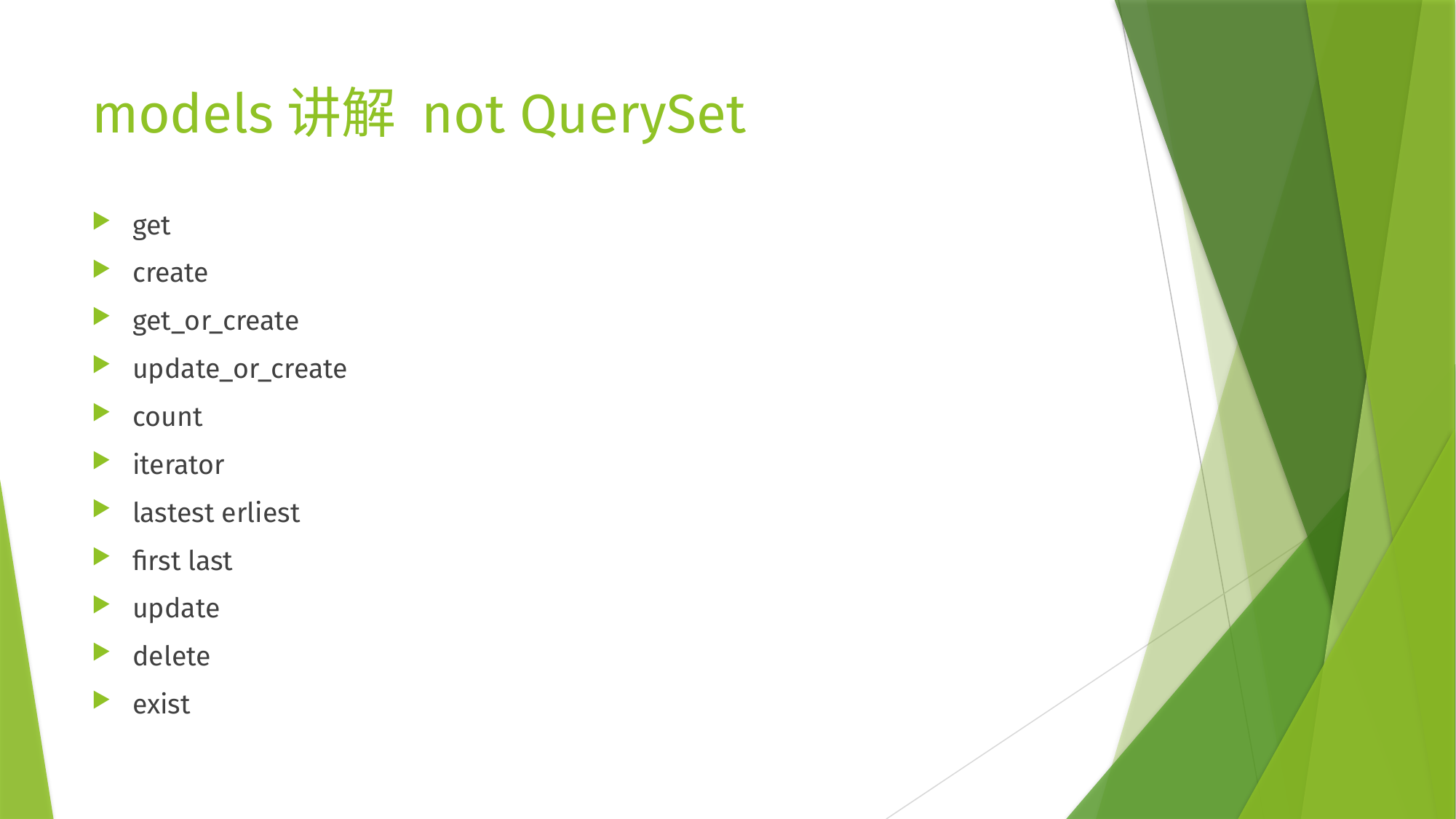

# models讲解 not QuerySet
get
create
get_or_create
update_or_create
count
iterator
lastest erliest
first last
update
delete
exist